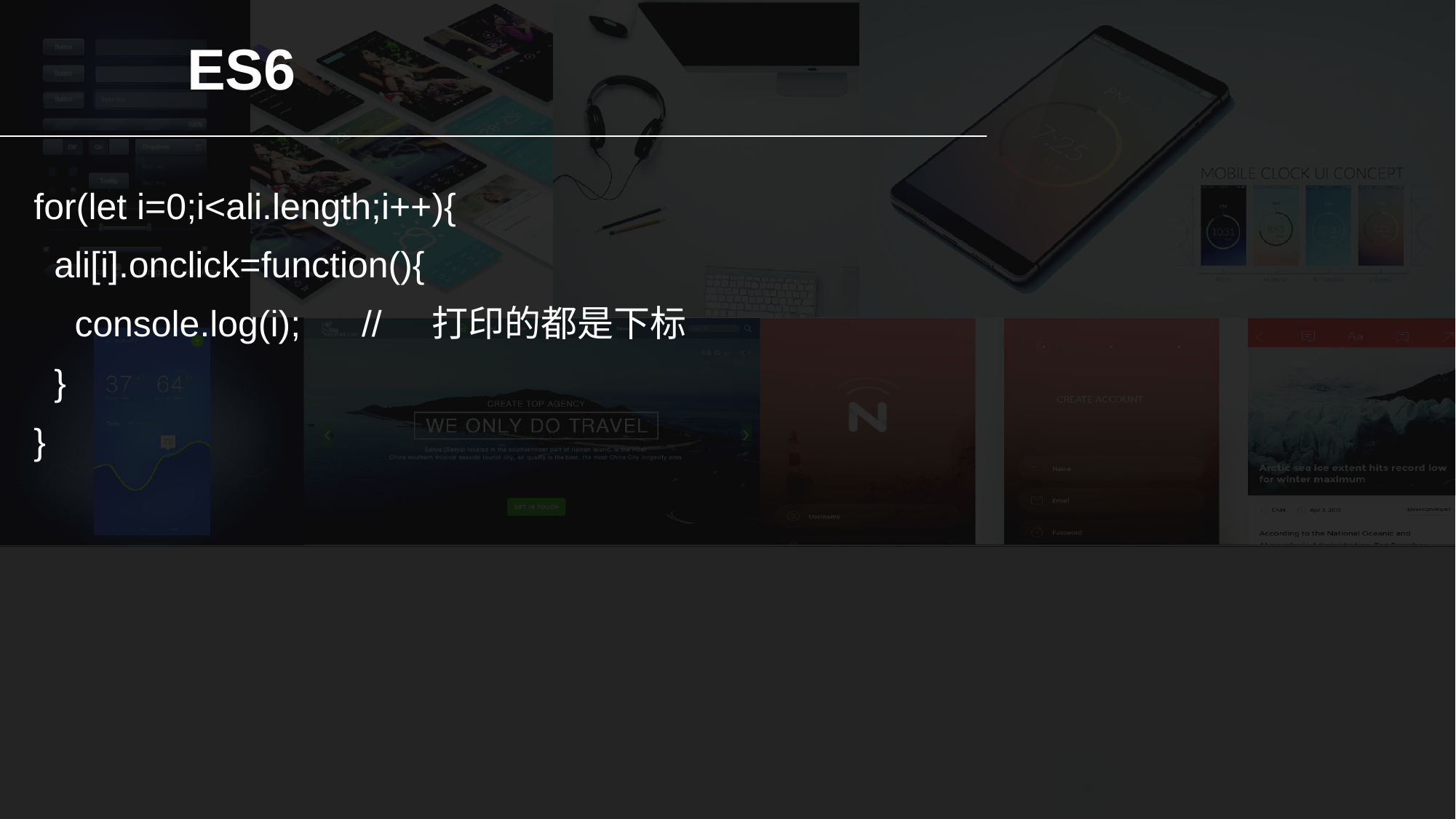

ES6

for(let i=0;i<ali.length;i++){
  ali[i].onclick=function(){
    console.log(i);      //    打印的都是下标
  }
}